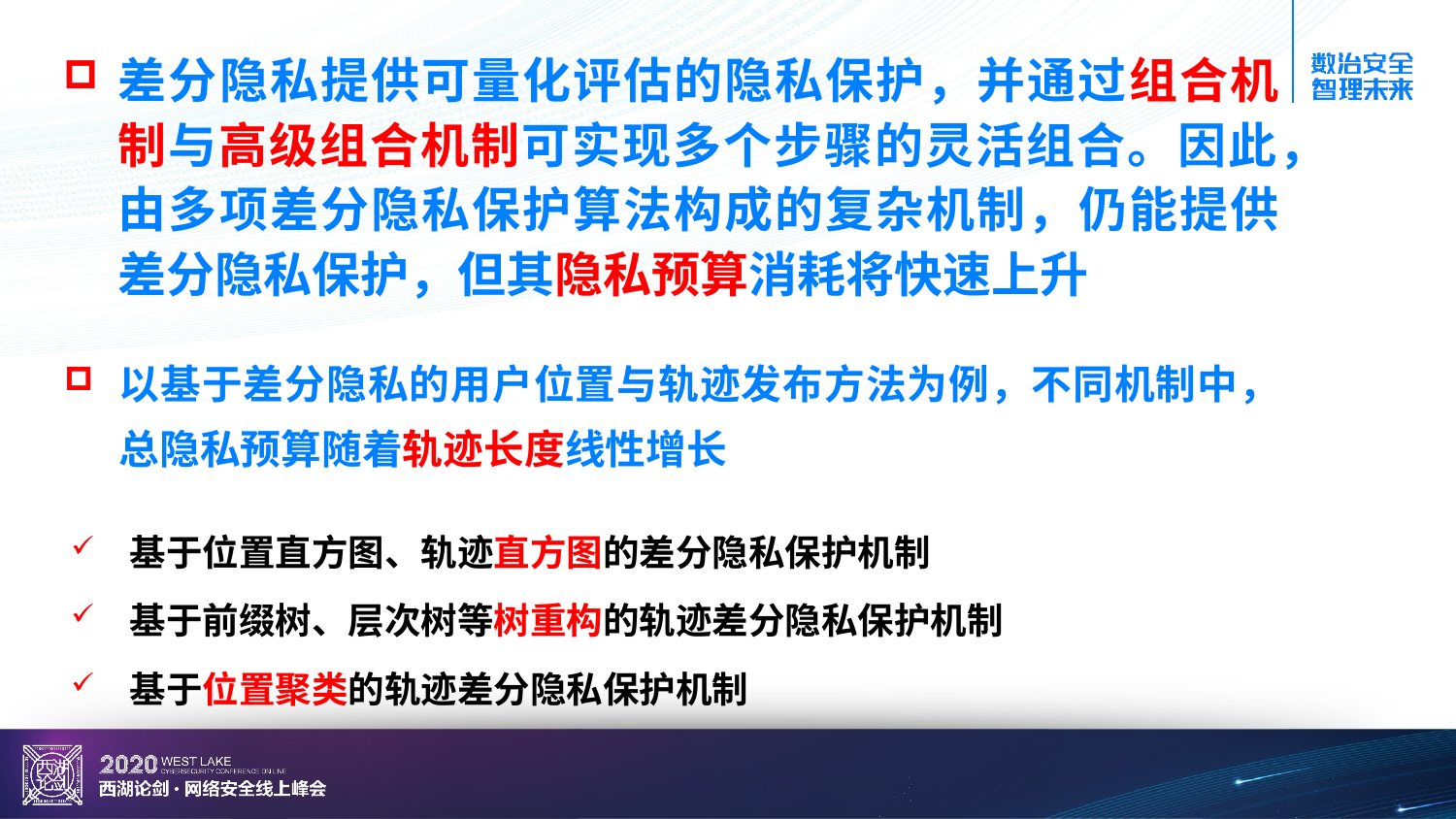

差分隐私提供可量化评估的隐私保护，并通过组合机制与高级组合机制可实现多个步骤的灵活组合。因此，由多项差分隐私保护算法构成的复杂机制，仍能提供差分隐私保护，但其隐私预算消耗将快速上升
以基于差分隐私的用户位置与轨迹发布方法为例，不同机制中，总隐私预算随着轨迹长度线性增长
基于位置直方图、轨迹直方图的差分隐私保护机制
基于前缀树、层次树等树重构的轨迹差分隐私保护机制
基于位置聚类的轨迹差分隐私保护机制